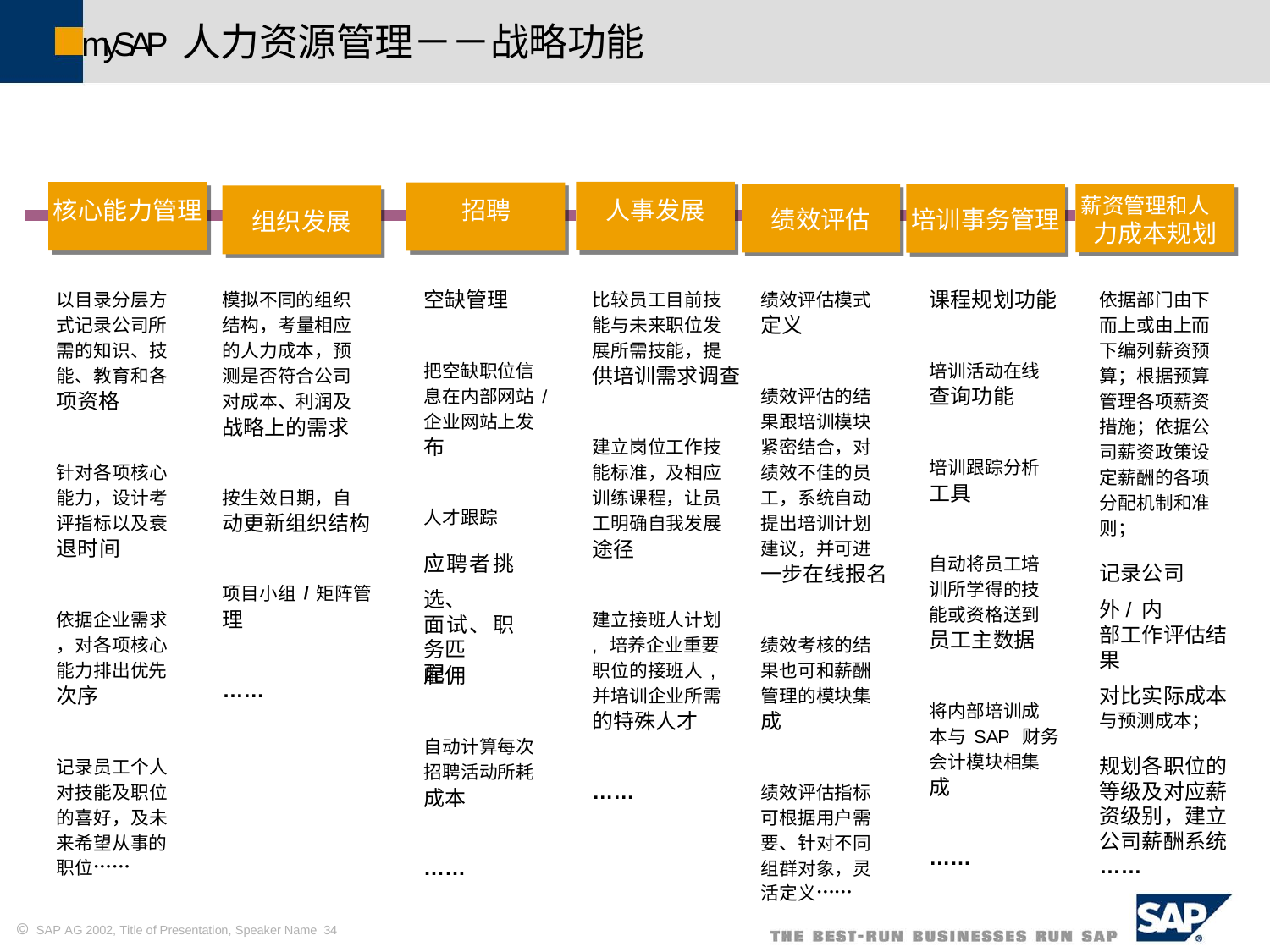

mySAP人力资源管理－－战略功能

核心能力管理

组织发展

招聘

人事发展

绩效评估

培训事务管理

薪资管理和人

力成本规划
空缺管理
课程规划功能
以目录分层方
式记录公司所
需的知识、技
能、教育和各
项资格
模拟不同的组织
结构，考量相应
的人力成本，预
测是否符合公司
对成本、利润及
战略上的需求
比较员工目前技
能与未来职位发
展所需技能，提
供培训需求调查
绩效评估模式
定义
依据部门由下
而上或由上而
下编列薪资预
算；根据预算
管理各项薪资
措施；依据公
司薪资政策设
定薪酬的各项
分配机制和准
则；
记录公司外/内
部工作评估结
果
对比实际成本
与预测成本；
规划各职位的
等级及对应薪
资级别，建立
公司薪酬系统
……
把空缺职位信
息在内部网站/
企业网站上发
布
培训活动在线
查询功能
绩效评估的结
果跟培训模块
紧密结合，对
绩效不佳的员
工，系统自动
提出培训计划
建议，并可进
一步在线报名
建立岗位工作技
能标准，及相应
训练课程，让员
工明确自我发展
途径
培训跟踪分析
工具
针对各项核心
能力，设计考
评指标以及衰
退时间
按生效日期，自
动更新组织结构
人才跟踪
应聘者挑选、
面试、职务匹
配
自动将员工培
训所学得的技
能或资格送到
员工主数据
项目小组/矩阵管
理
依据企业需求
，对各项核心
能力排出优先
次序
建立接班人计划
,培养企业重要
职位的接班人,
并培训企业所需
的特殊人才
绩效考核的结
果也可和薪酬
管理的模块集
成
雇佣
……
将内部培训成
本与SAP 财务
会计模块相集
成
自动计算每次
招聘活动所耗
成本
记录员工个人
对技能及职位
的喜好，及未
来希望从事的
职位……
……
绩效评估指标
可根据用户需
要、针对不同
组群对象，灵
活定义……
……
……
©  SAP AG 2002, Title of Presentation, Speaker Name  34